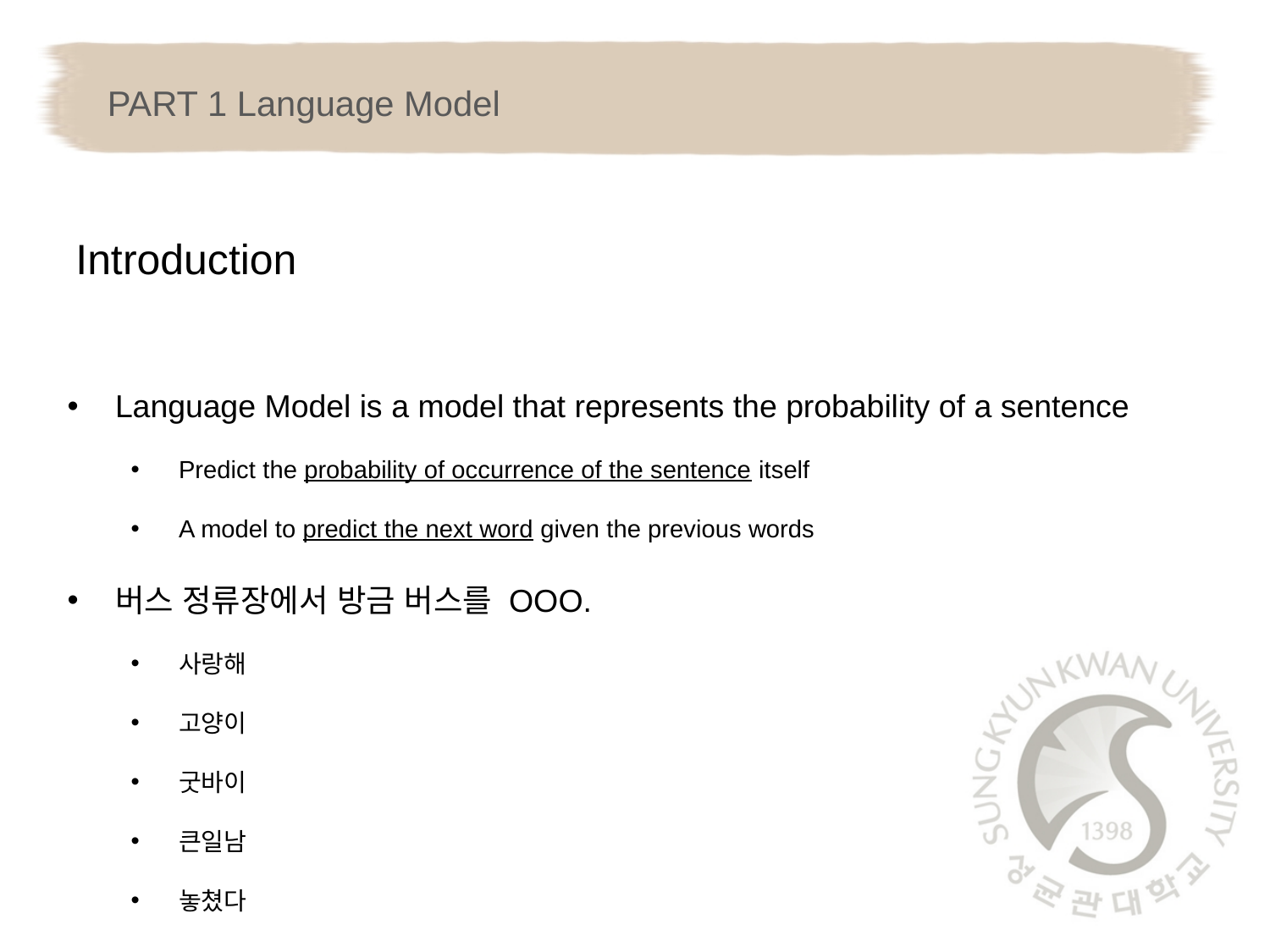

PART 1 Language Model
Introduction
Language Model is a model that represents the probability of a sentence
Predict the probability of occurrence of the sentence itself
A model to predict the next word given the previous words
버스 정류장에서 방금 버스를 OOO.
사랑해
고양이
굿바이
큰일남
놓쳤다